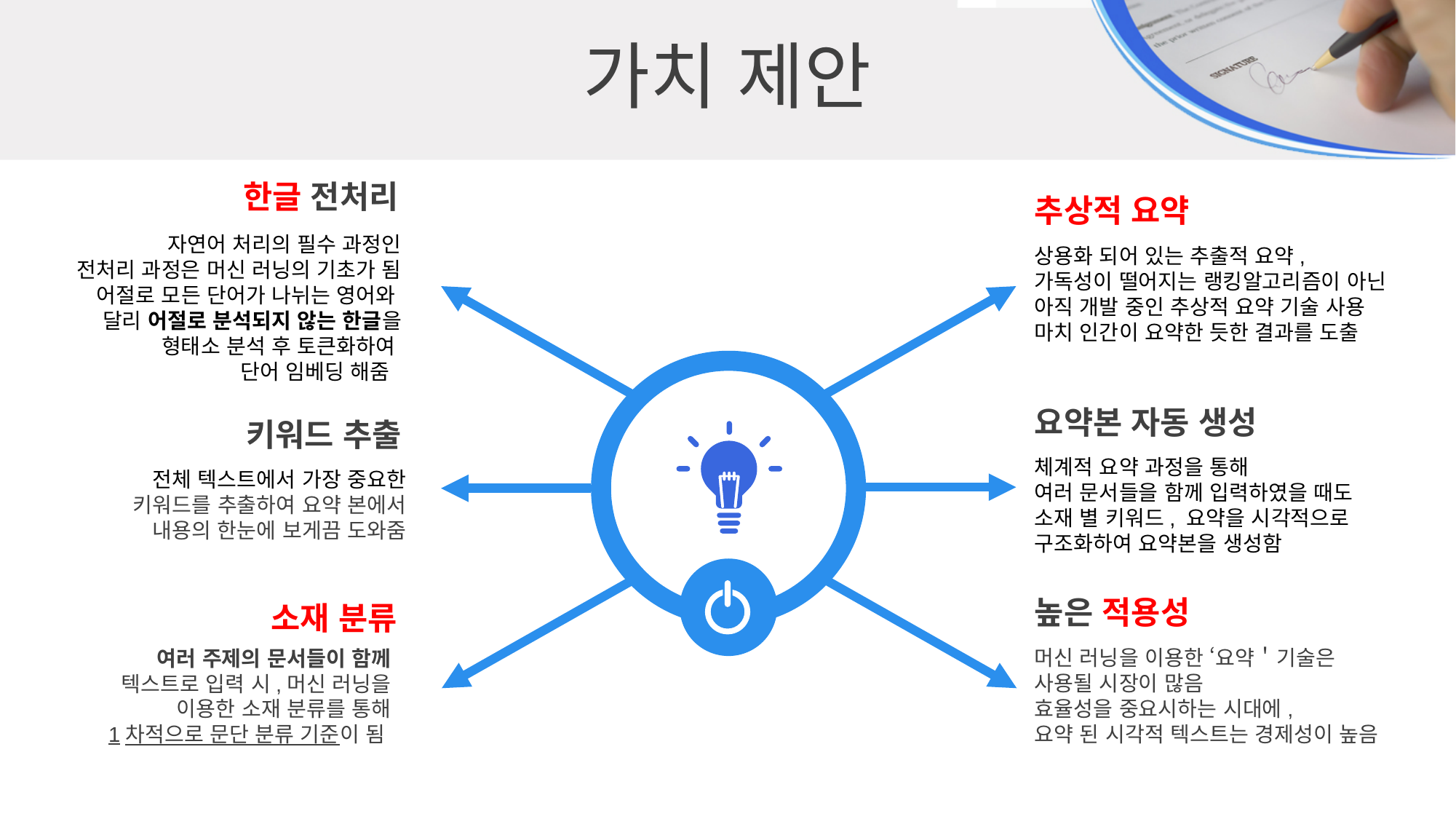

가치 제안
한글 전처리
자연어 처리의 필수 과정인
전처리 과정은 머신 러닝의 기초가 됨
어절로 모든 단어가 나뉘는 영어와
달리 어절로 분석되지 않는 한글을
형태소 분석 후 토큰화하여
단어 임베딩 해줌
추상적 요약
상용화 되어 있는 추출적 요약,
가독성이 떨어지는 랭킹알고리즘이 아닌 아직 개발 중인 추상적 요약 기술 사용
마치 인간이 요약한 듯한 결과를 도출

요약본 자동 생성
체계적 요약 과정을 통해
여러 문서들을 함께 입력하였을 때도
소재 별 키워드, 요약을 시각적으로 구조화하여 요약본을 생성함
키워드 추출
전체 텍스트에서 가장 중요한
키워드를 추출하여 요약 본에서
내용의 한눈에 보게끔 도와줌

높은 적용성
머신 러닝을 이용한 ‘요약＇기술은
사용될 시장이 많음
효율성을 중요시하는 시대에,
요약 된 시각적 텍스트는 경제성이 높음
소재 분류
여러 주제의 문서들이 함께
텍스트로 입력 시,머신 러닝을
이용한 소재 분류를 통해
1차적으로 문단 분류 기준이 됨